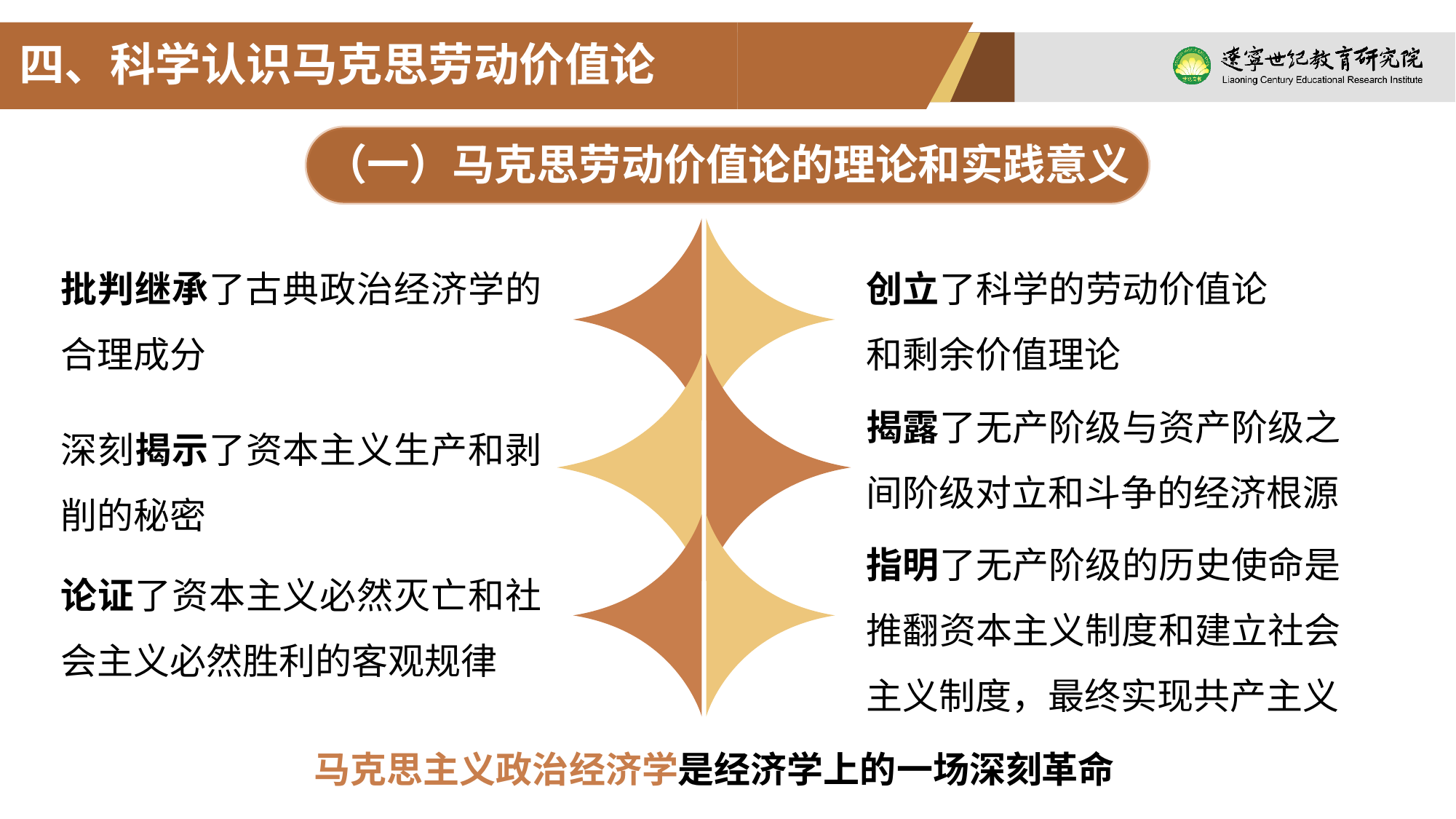

四、科学认识马克思劳动价值论
（一）马克思劳动价值论的理论和实践意义

批判继承了古典政治经济学的合理成分
创立了科学的劳动价值论和剩余价值理论
揭露了无产阶级与资产阶级之间阶级对立和斗争的经济根源
深刻揭示了资本主义生产和剥削的秘密
指明了无产阶级的历史使命是推翻资本主义制度和建立社会主义制度，最终实现共产主义
论证了资本主义必然灭亡和社会主义必然胜利的客观规律
马克思主义政治经济学是经济学上的一场深刻革命